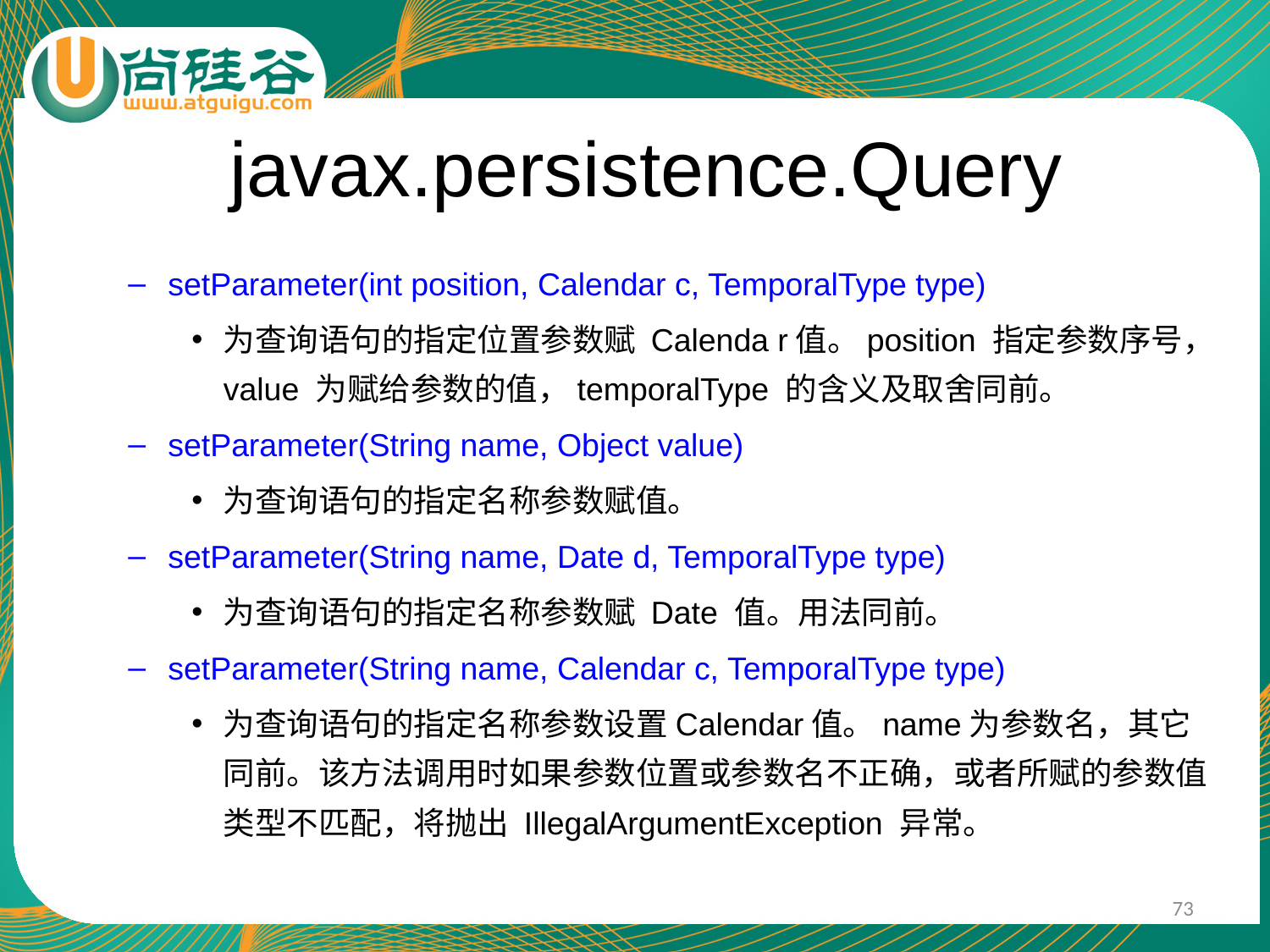

# javax.persistence.Query
setParameter(int position, Calendar c, TemporalType type)
为查询语句的指定位置参数赋 Calenda r值。position 指定参数序号，value 为赋给参数的值，temporalType 的含义及取舍同前。
setParameter(String name, Object value)
为查询语句的指定名称参数赋值。
setParameter(String name, Date d, TemporalType type)
为查询语句的指定名称参数赋 Date 值。用法同前。
setParameter(String name, Calendar c, TemporalType type)
为查询语句的指定名称参数设置Calendar值。name为参数名，其它同前。该方法调用时如果参数位置或参数名不正确，或者所赋的参数值类型不匹配，将抛出 IllegalArgumentException 异常。
73